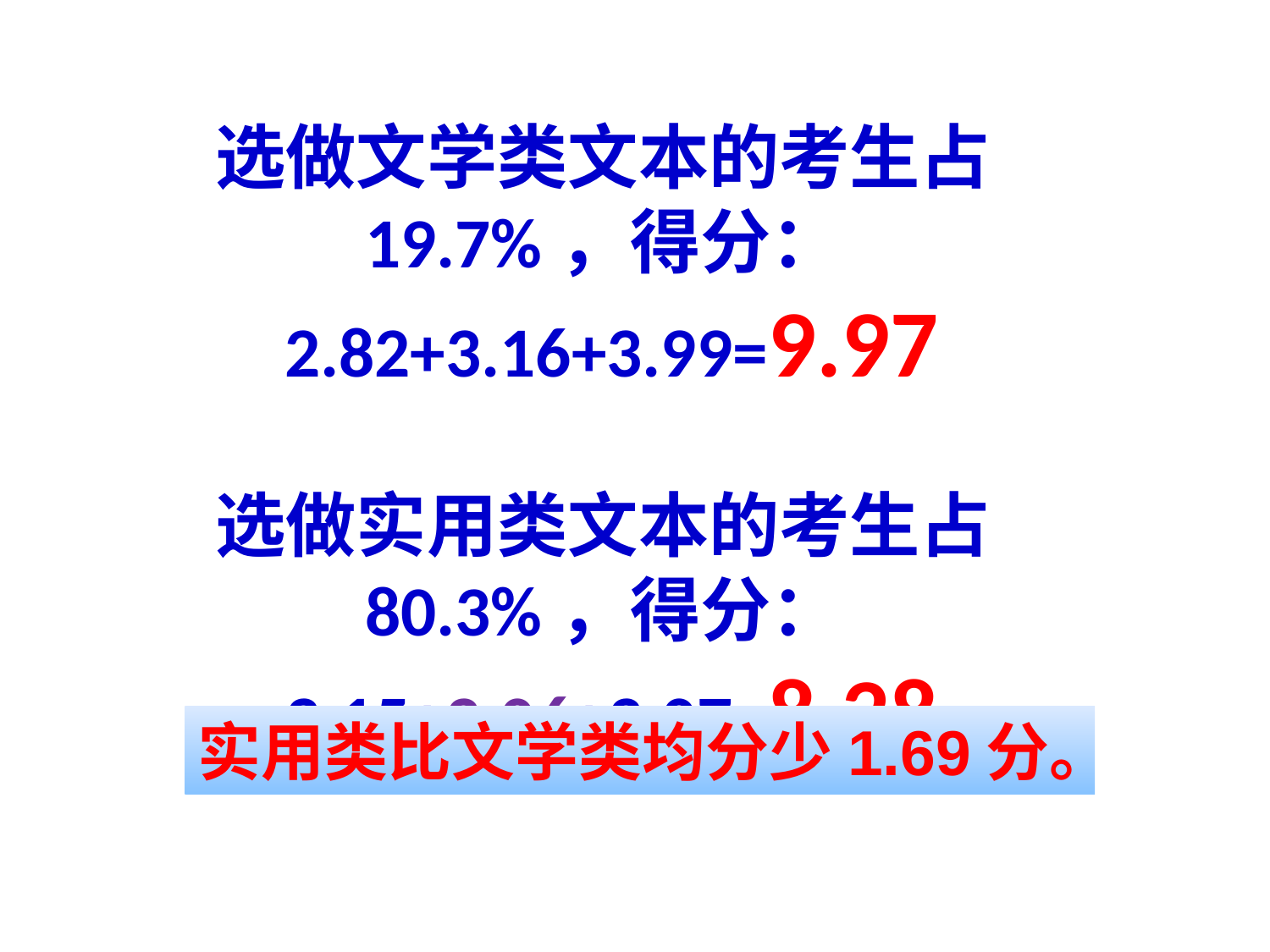

选做文学类文本的考生占19.7%，得分：2.82+3.16+3.99=9.97

选做实用类文本的考生占80.3%，得分：3.15+2.06+3.07=8.28

实用类比文学类均分少1.69分。